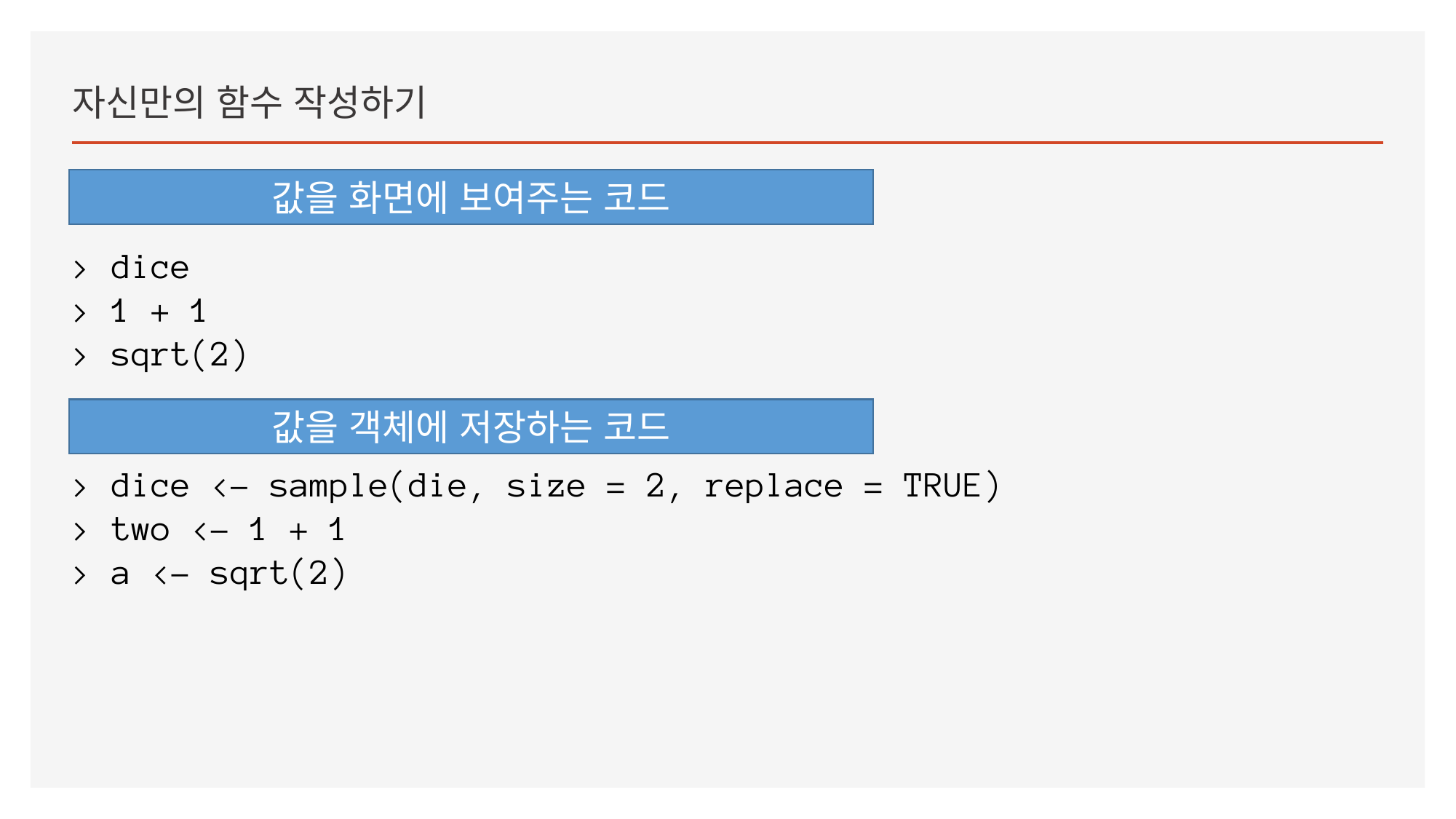

자신만의 함수 작성하기

> dice
> 1 + 1
> sqrt(2)

> dice <- sample(die, size = 2, replace = TRUE)
> two <- 1 + 1
> a <- sqrt(2)
값을 화면에 보여주는 코드
값을 객체에 저장하는 코드